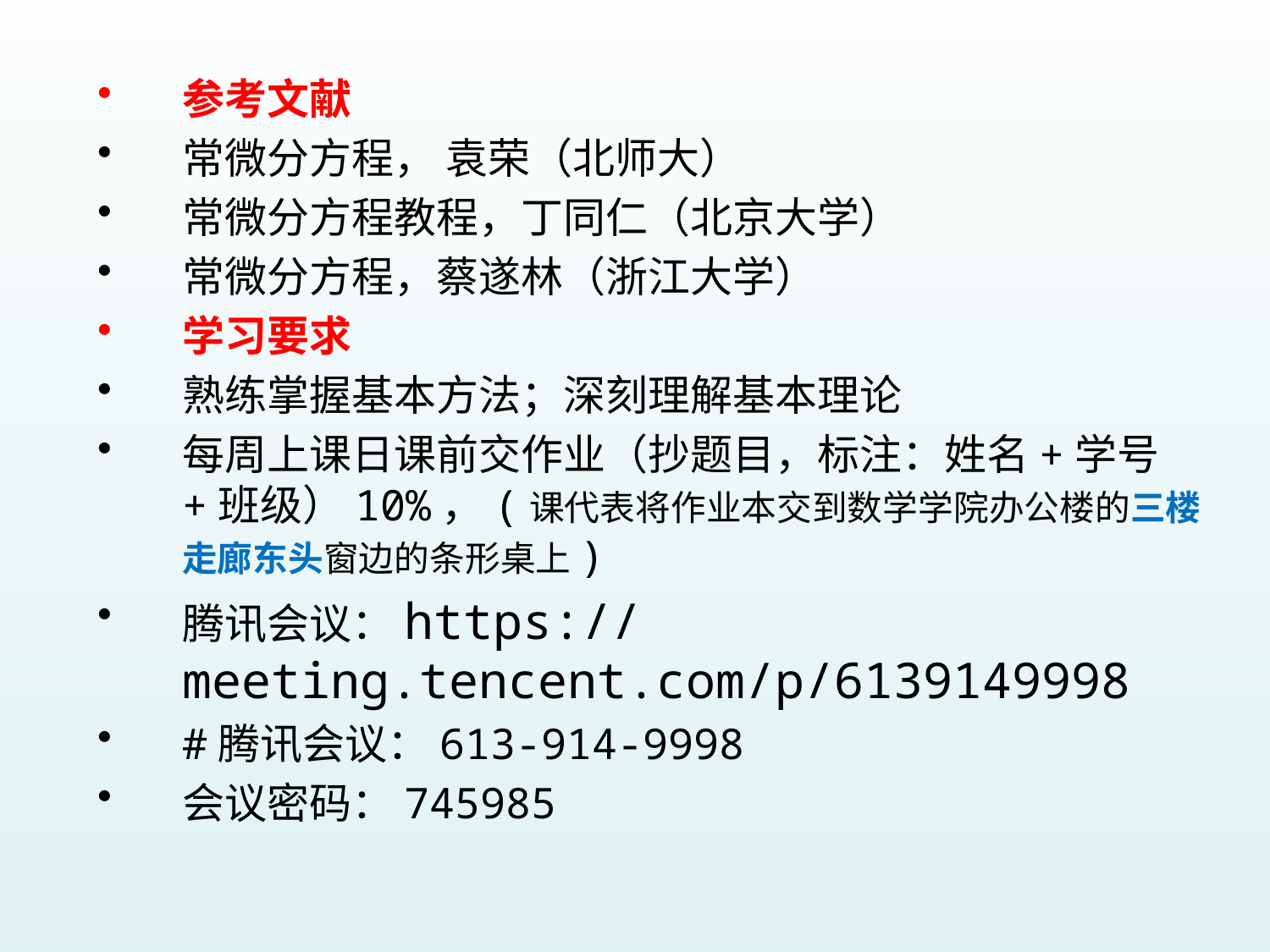

参考文献
常微分方程， 袁荣（北师大）
常微分方程教程，丁同仁（北京大学）
常微分方程，蔡遂林（浙江大学）
学习要求
熟练掌握基本方法；深刻理解基本理论
每周上课日课前交作业（抄题目，标注：姓名+学号+班级）10%，(课代表将作业本交到数学学院办公楼的三楼走廊东头窗边的条形桌上)
腾讯会议：https://meeting.tencent.com/p/6139149998
#腾讯会议：613-914-9998
会议密码：745985